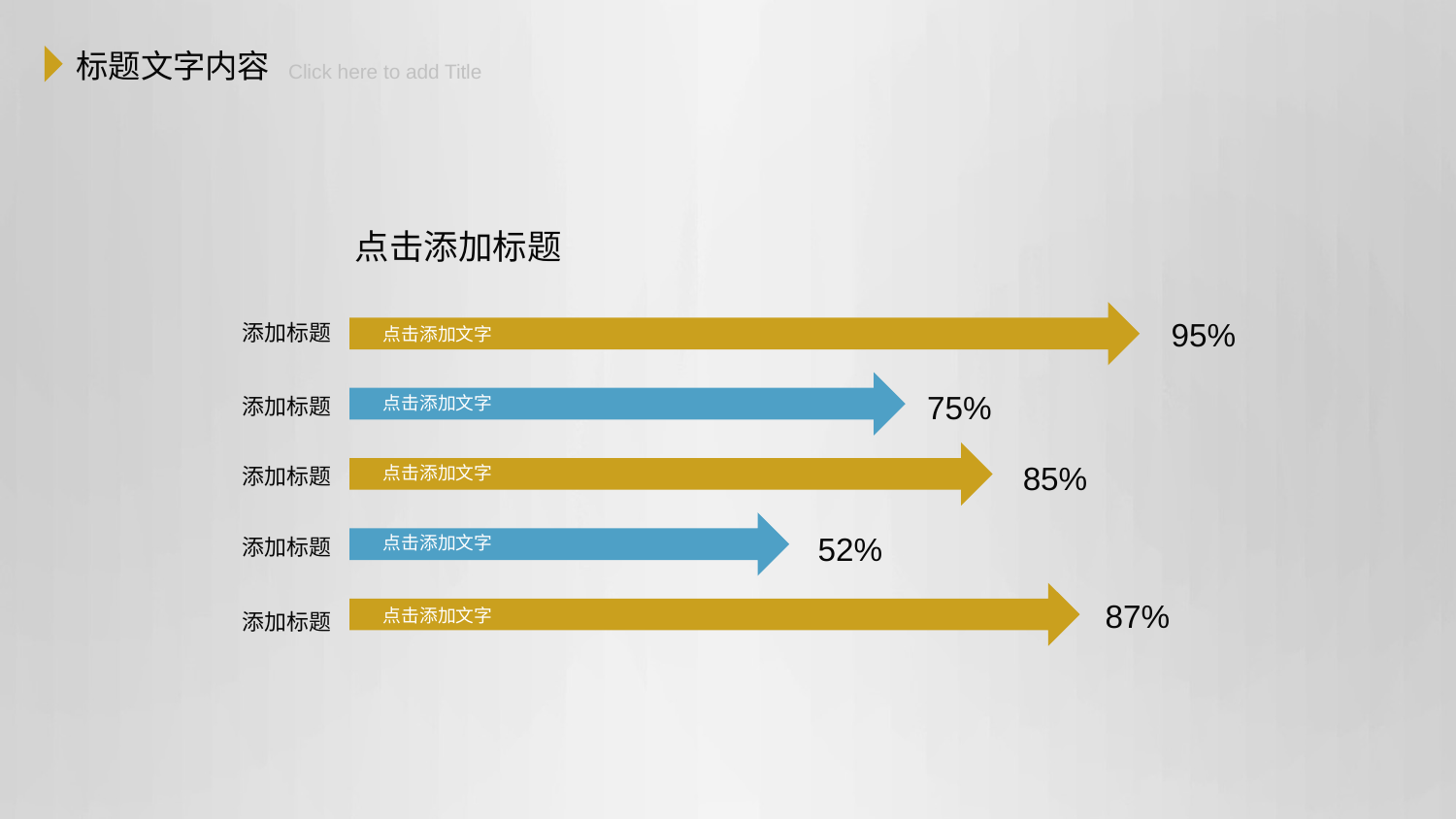

标题文字内容
  Click here to add Title

点击添加标题

添加标题
点击添加文字
95%

点击添加文字
添加标题
75%

点击添加文字
添加标题
85%

点击添加文字
添加标题
52%

点击添加文字
添加标题
87%